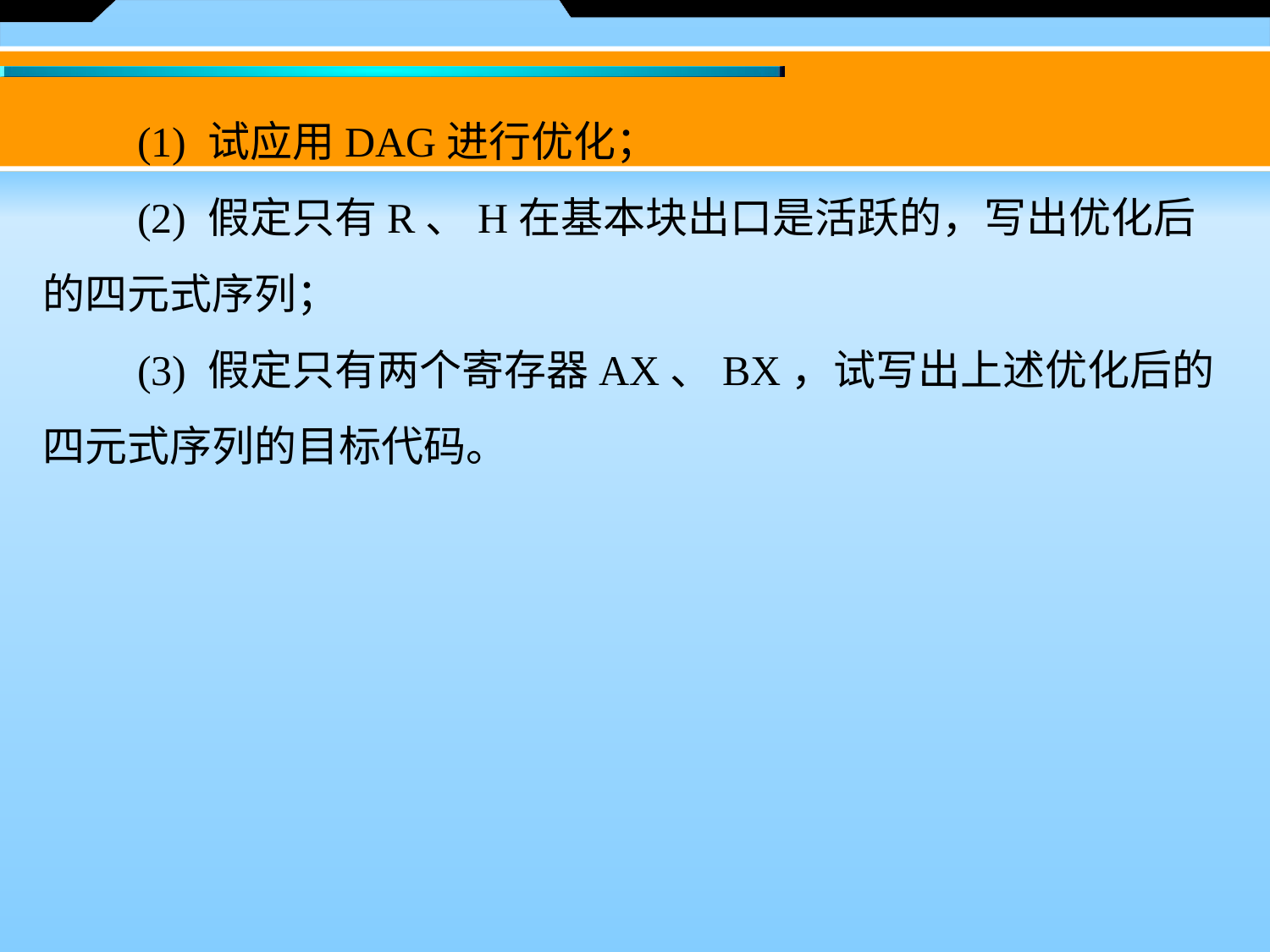

(1) 试应用DAG进行优化；
　　(2) 假定只有R、H在基本块出口是活跃的，写出优化后的四元式序列；
　　(3) 假定只有两个寄存器AX、BX，试写出上述优化后的四元式序列的目标代码。